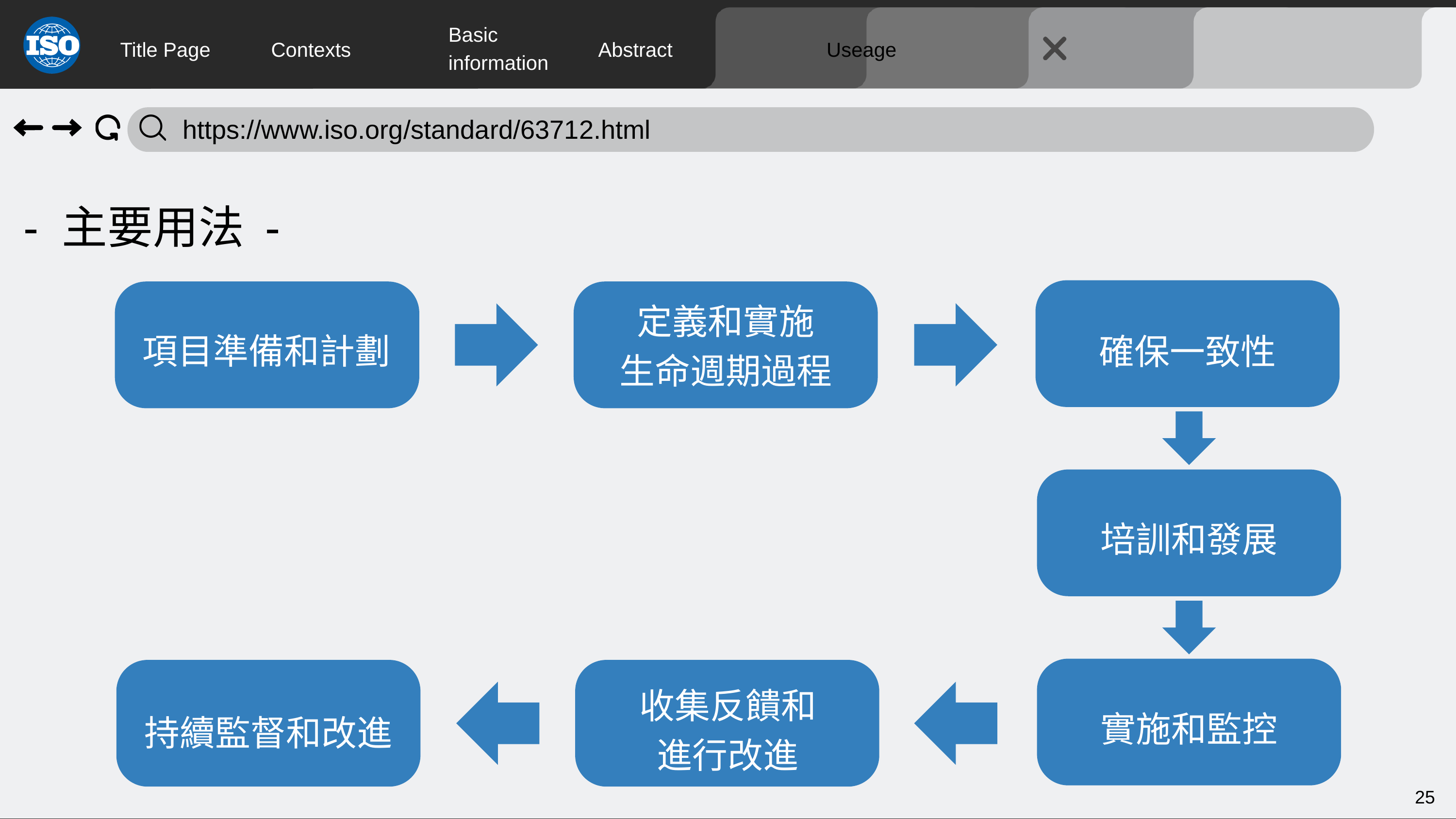

Title Page
Contexts
Abstract
Useage

Basic
information

       https://www.iso.org/standard/63712.html

- 主要用法 -

確保一致性

項目準備和計劃

定義和實施
生命週期過程

培訓和發展

實施和監控

持續監督和改進

收集反饋和
進行改進

25